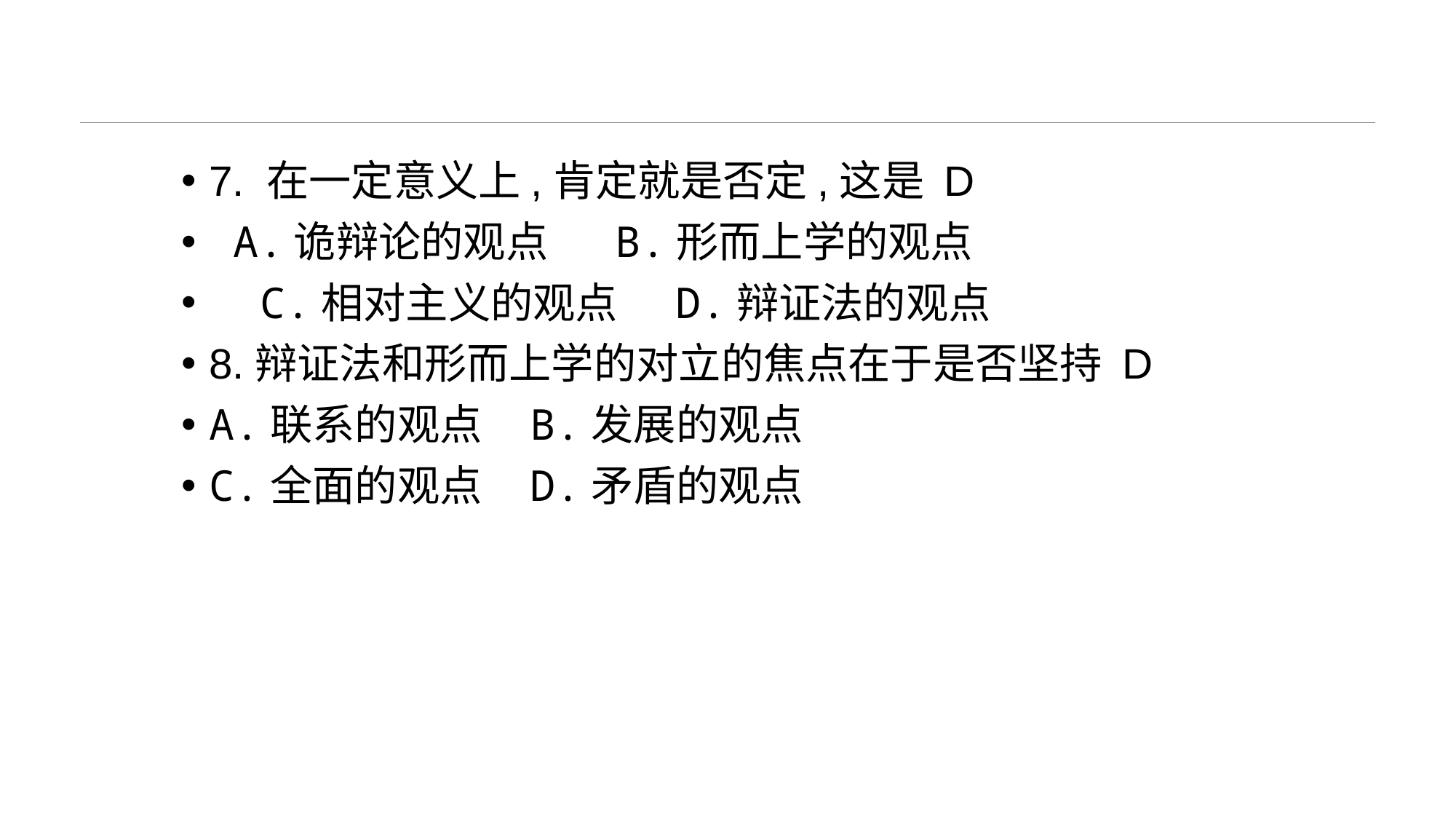

#
7. 在一定意义上,肯定就是否定,这是 D
  A.诡辩论的观点      B.形而上学的观点
  C.相对主义的观点     D.辩证法的观点
8.辩证法和形而上学的对立的焦点在于是否坚持 D
A.联系的观点    B.发展的观点
C.全面的观点    D.矛盾的观点